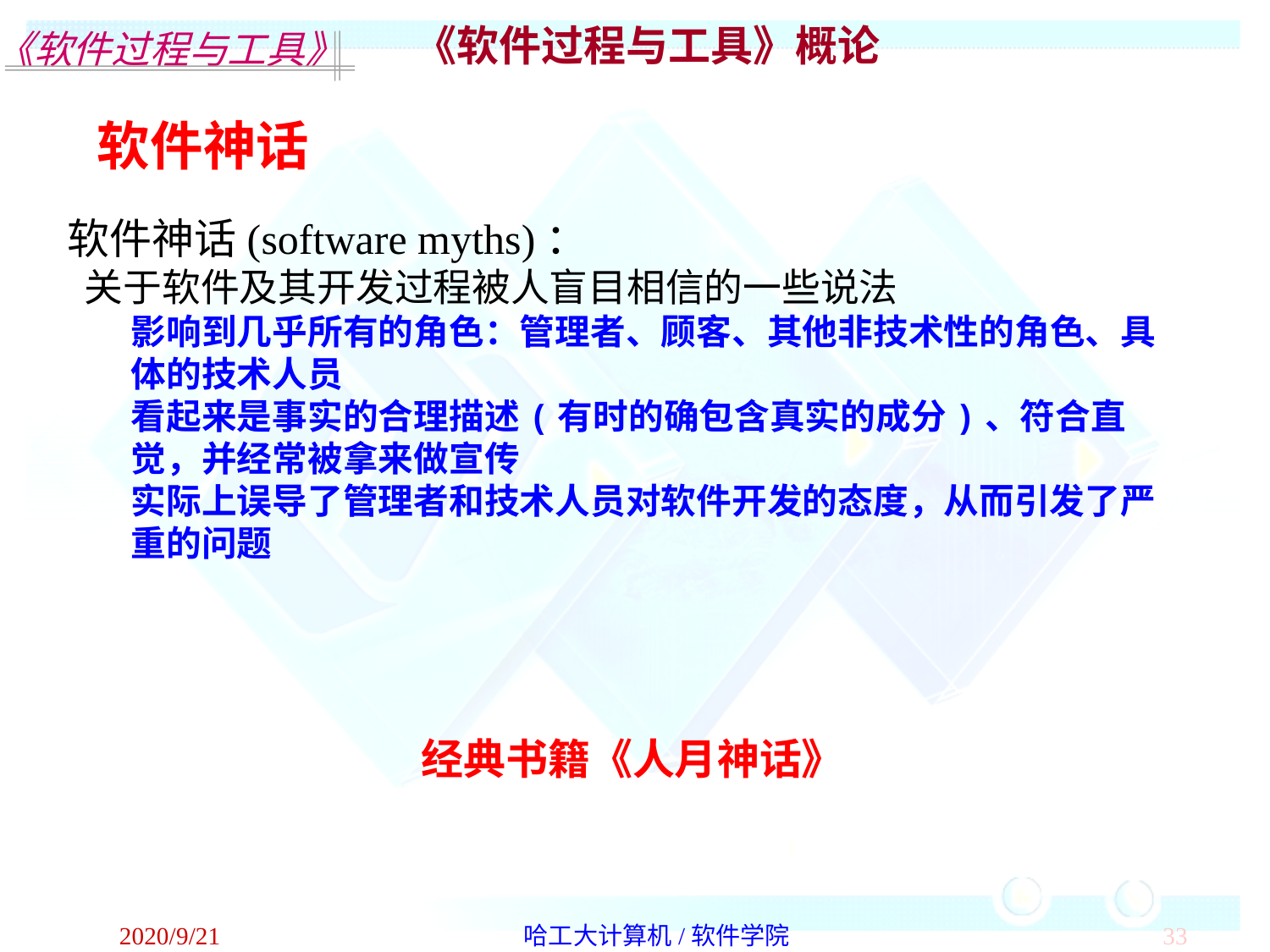

《软件过程与工具》概论
软件神话
软件神话(software myths)：
  关于软件及其开发过程被人盲目相信的一些说法
影响到几乎所有的角色：管理者、顾客、其他非技术性的角色、具体的技术人员
看起来是事实的合理描述(有时的确包含真实的成分)、符合直觉，并经常被拿来做宣传
实际上误导了管理者和技术人员对软件开发的态度，从而引发了严重的问题

经典书籍《人月神话》